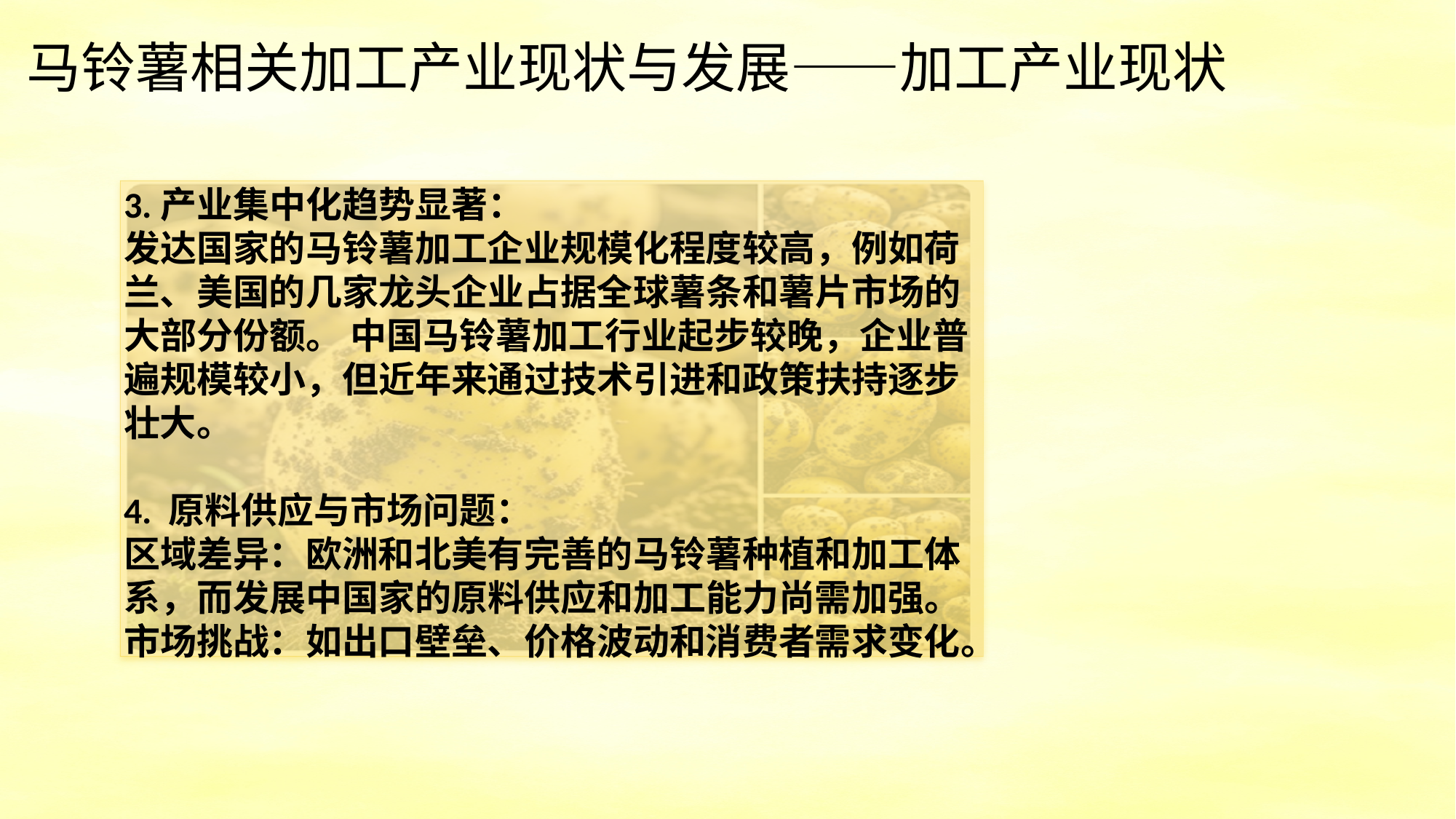

马铃薯相关加工产业现状与发展——加工产业现状
3.产业集中化趋势显著：
发达国家的马铃薯加工企业规模化程度较高，例如荷兰、美国的几家龙头企业占据全球薯条和薯片市场的大部分份额。 中国马铃薯加工行业起步较晚，企业普遍规模较小，但近年来通过技术引进和政策扶持逐步壮大。

4. 原料供应与市场问题：
区域差异：欧洲和北美有完善的马铃薯种植和加工体系，而发展中国家的原料供应和加工能力尚需加强。
市场挑战：如出口壁垒、价格波动和消费者需求变化。